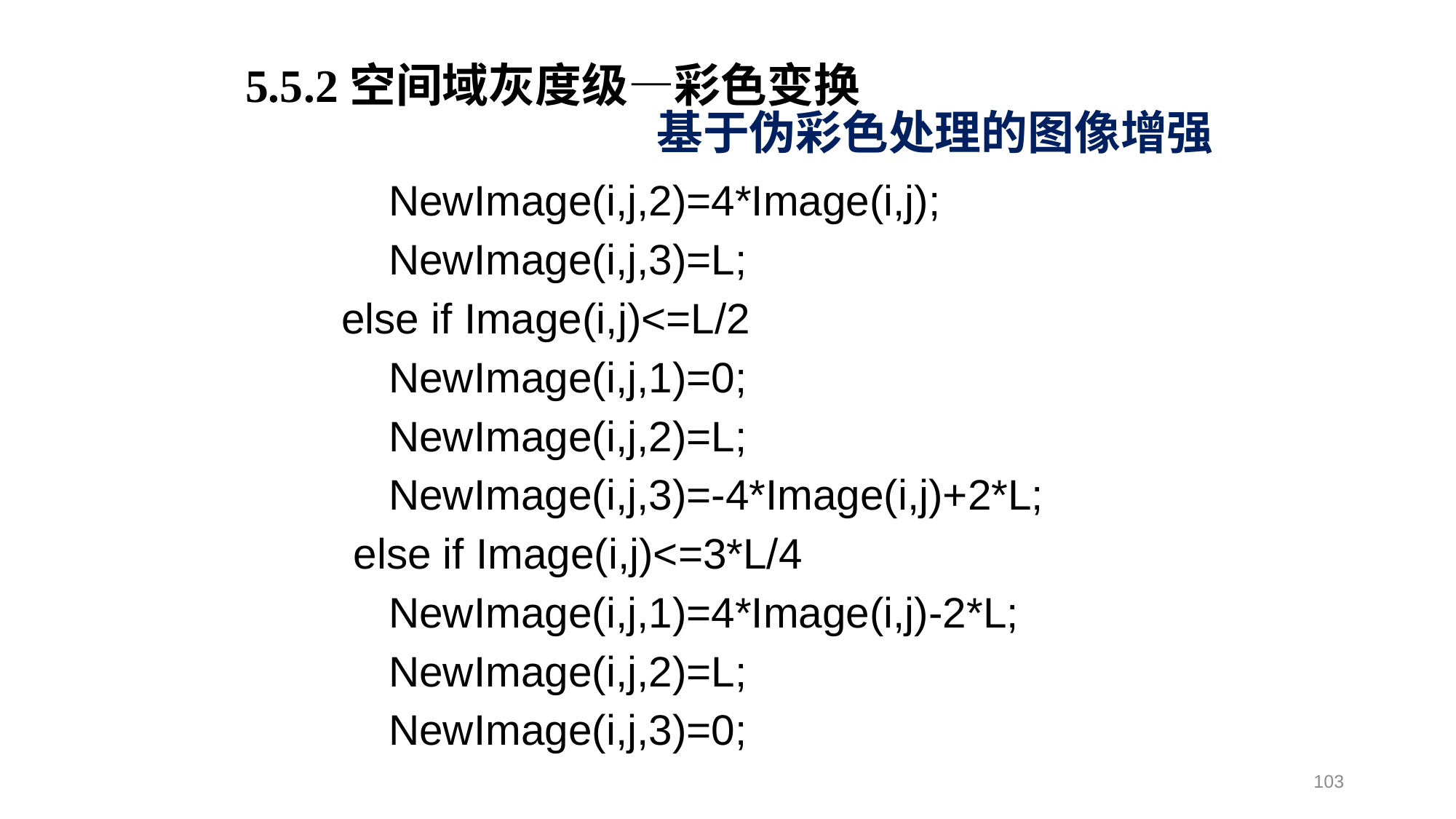

5.5.2空间域灰度级—彩色变换
基于伪彩色处理的图像增强
            NewImage(i,j,2)=4*Image(i,j);
            NewImage(i,j,3)=L;
        else if Image(i,j)<=L/2
            NewImage(i,j,1)=0;
            NewImage(i,j,2)=L;
            NewImage(i,j,3)=-4*Image(i,j)+2*L;
         else if Image(i,j)<=3*L/4
            NewImage(i,j,1)=4*Image(i,j)-2*L;
            NewImage(i,j,2)=L;
            NewImage(i,j,3)=0;

103